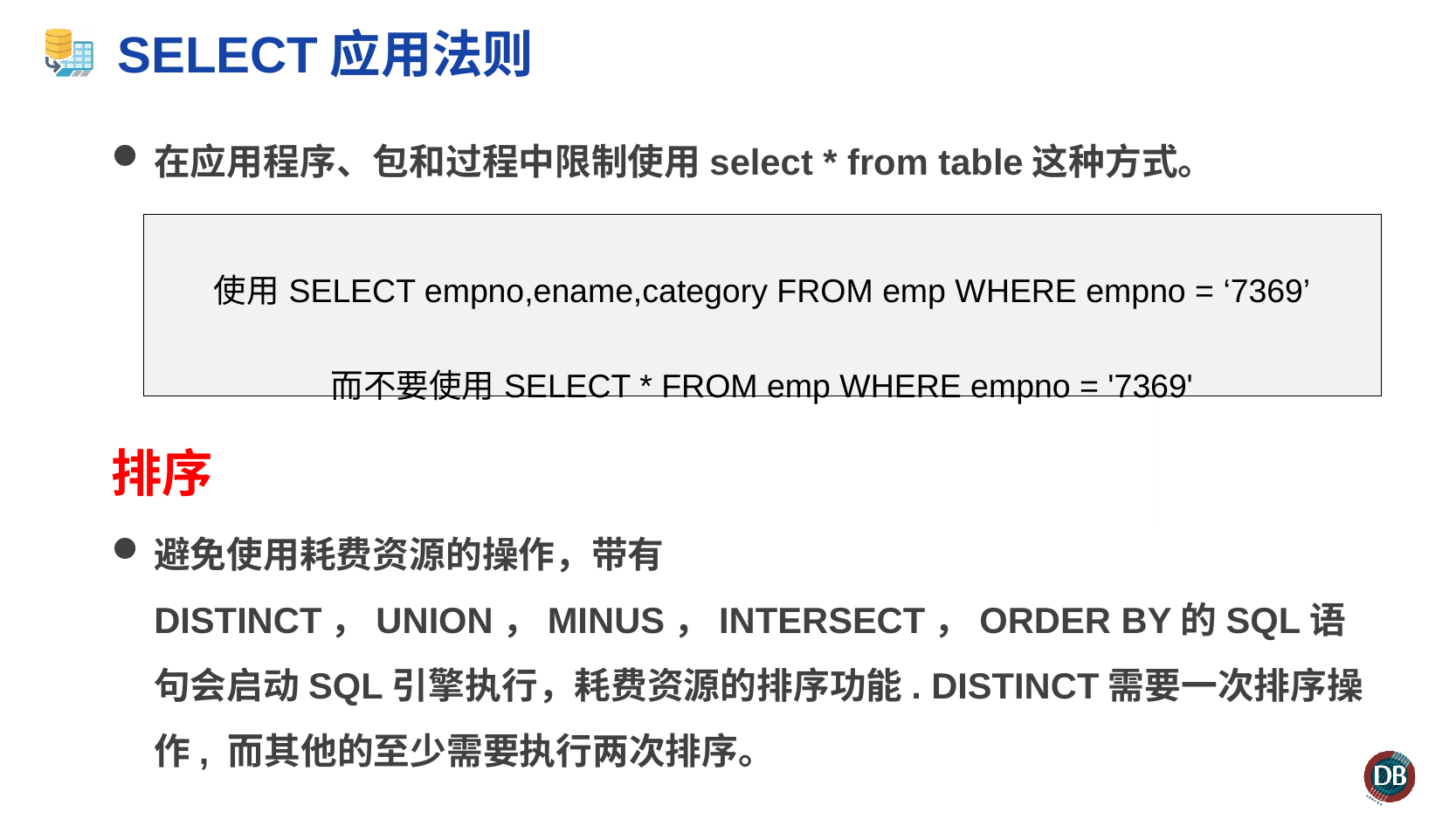

# SELECT应用法则
在应用程序、包和过程中限制使用select * from table这种方式。

排序
避免使用耗费资源的操作，带有DISTINCT，UNION，MINUS，INTERSECT，ORDER BY的SQL语句会启动SQL引擎执行，耗费资源的排序功能. DISTINCT需要一次排序操作, 而其他的至少需要执行两次排序。

| 使用SELECT empno,ename,category FROM emp WHERE empno = ‘7369’ 而不要使用SELECT \* FROM emp WHERE empno = '7369' |
| --- |